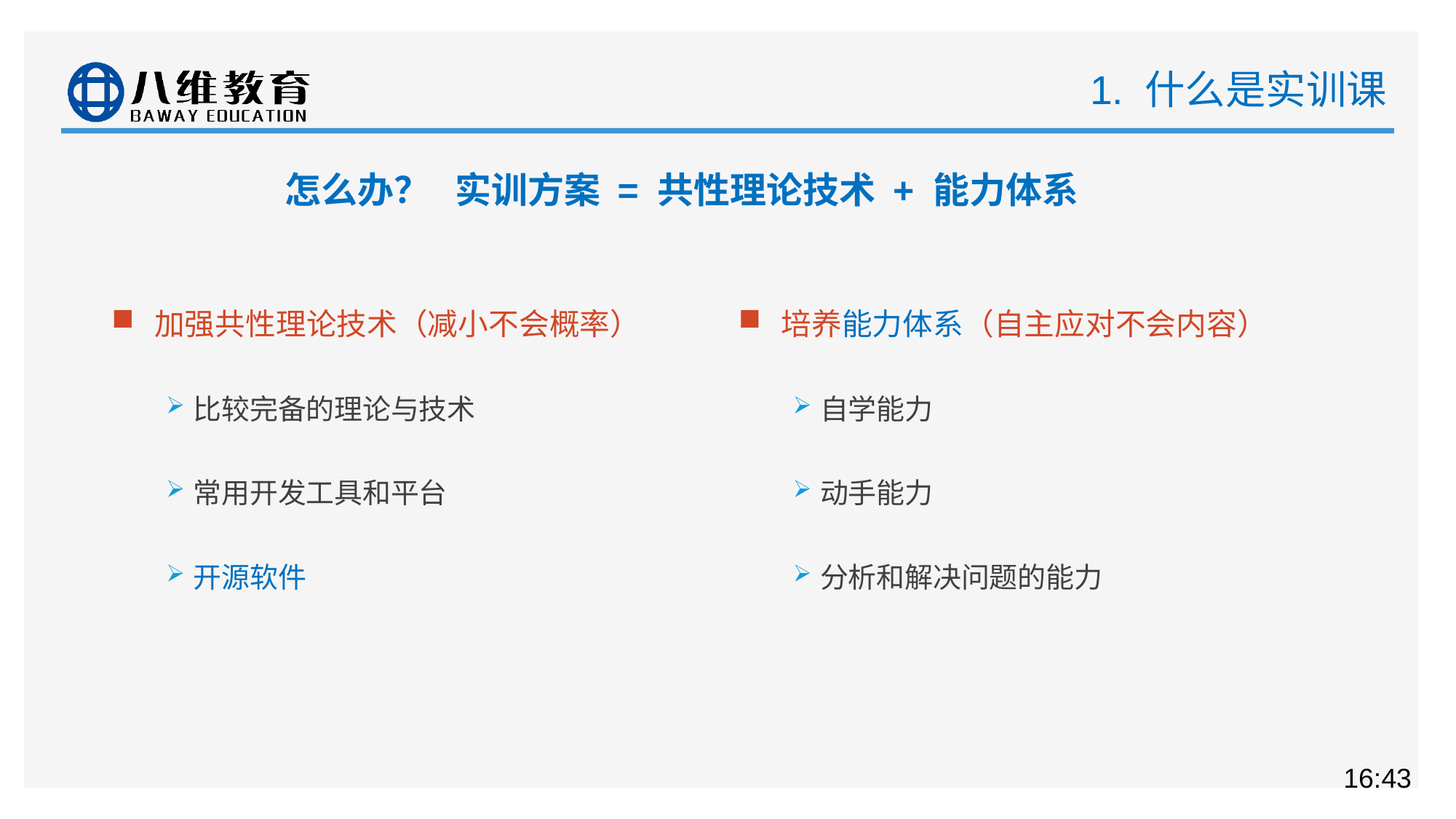

# 1. 什么是实训课
怎么办？   实训方案 = 共性理论技术 + 能力体系

加强共性理论技术（减小不会概率）
比较完备的理论与技术
常用开发工具和平台
开源软件
培养能力体系（自主应对不会内容）
自学能力
动手能力
分析和解决问题的能力